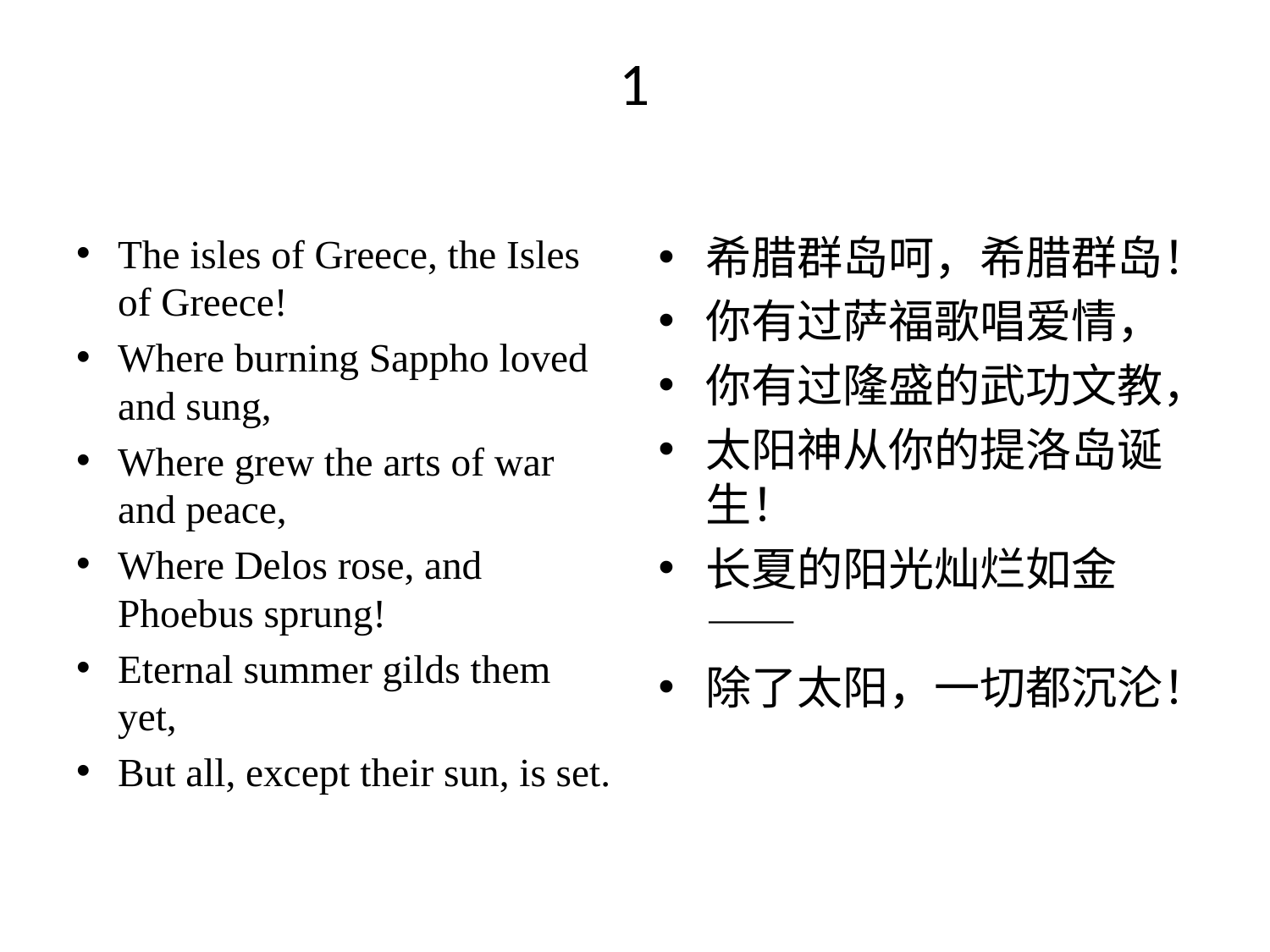

# 1
The isles of Greece, the Isles of Greece!
Where burning Sappho loved and sung,
Where grew the arts of war and peace,
Where Delos rose, and Phoebus sprung!
Eternal summer gilds them yet,
But all, except their sun, is set.

希腊群岛呵，希腊群岛！
你有过萨福歌唱爱情，
你有过隆盛的武功文教，
太阳神从你的提洛岛诞生！
长夏的阳光灿烂如金——
除了太阳，一切都沉沦！